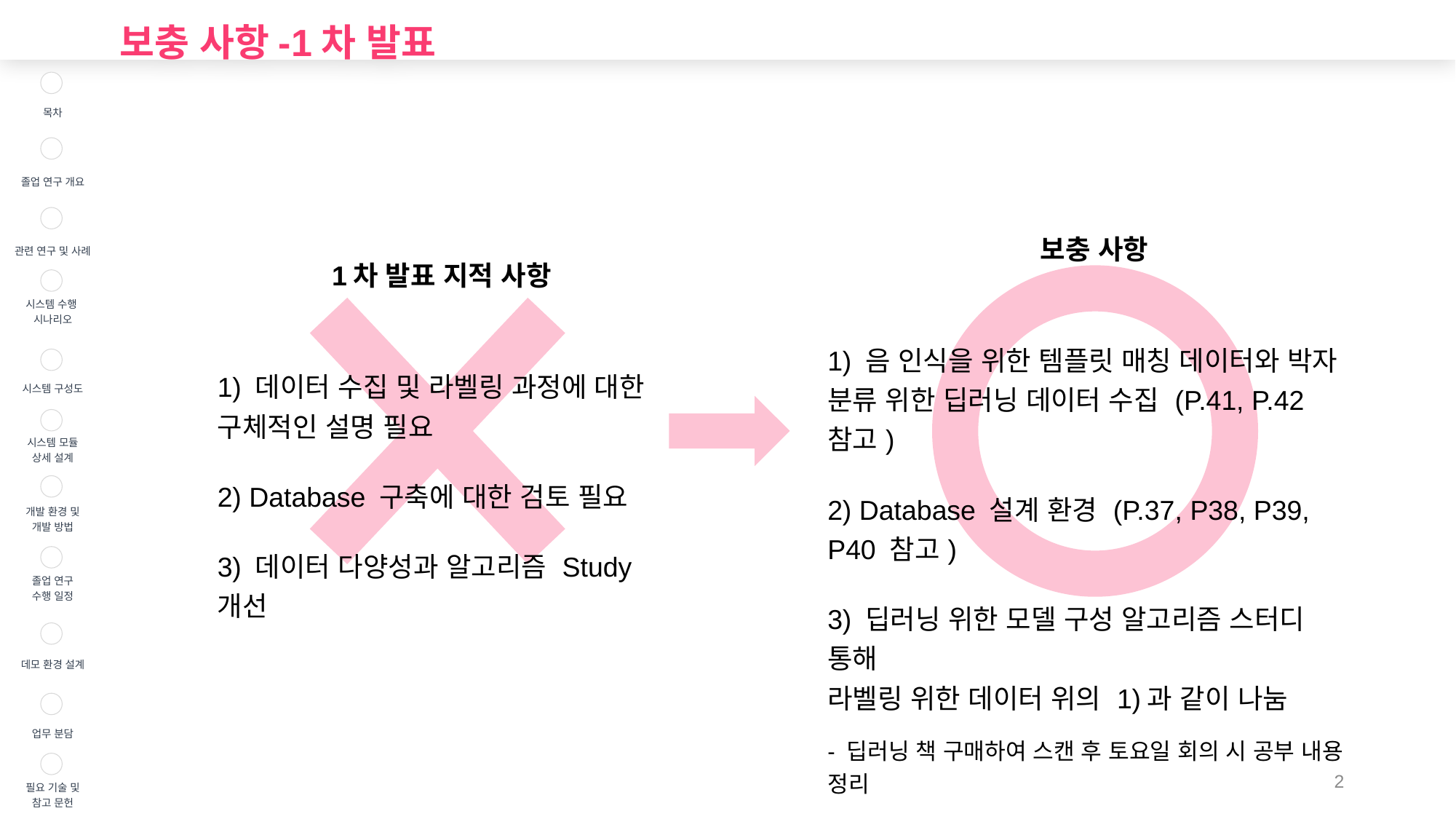

보충 사항-1차 발표
|  | 목차 |
| --- | --- |
|  | 졸업 연구 개요 |
|  | 관련 연구 및 사례 |
|  | 시스템 수행 시나리오 |
|  | 시스템 구성도 |
|  | 시스템 모듈 상세 설계 |
|  | 개발 환경 및 개발 방법 |
|  | 졸업 연구 수행 일정 |
|  | 데모 환경 설계 |
|  | 업무 분담 |
|  | 필요 기술 및 참고 문헌 |

| 보충 사항 |
| --- |
| 1) 음 인식을 위한 템플릿 매칭 데이터와 박자 분류 위한 딥러닝 데이터 수집 (P.41, P.42 참고) 2) Database 설계 환경 (P.37, P38, P39, P40 참고) 3) 딥러닝 위한 모델 구성 알고리즘 스터디 통해 라벨링 위한 데이터 위의 1)과 같이 나눔 - 딥러닝 책 구매하여 스캔 후 토요일 회의 시 공부 내용 정리 |
| 1차 발표 지적 사항 |
| --- |
| 1) 데이터 수집 및 라벨링 과정에 대한 구체적인 설명 필요 2) Database 구축에 대한 검토 필요 3) 데이터 다양성과 알고리즘 Study 개선 |

2